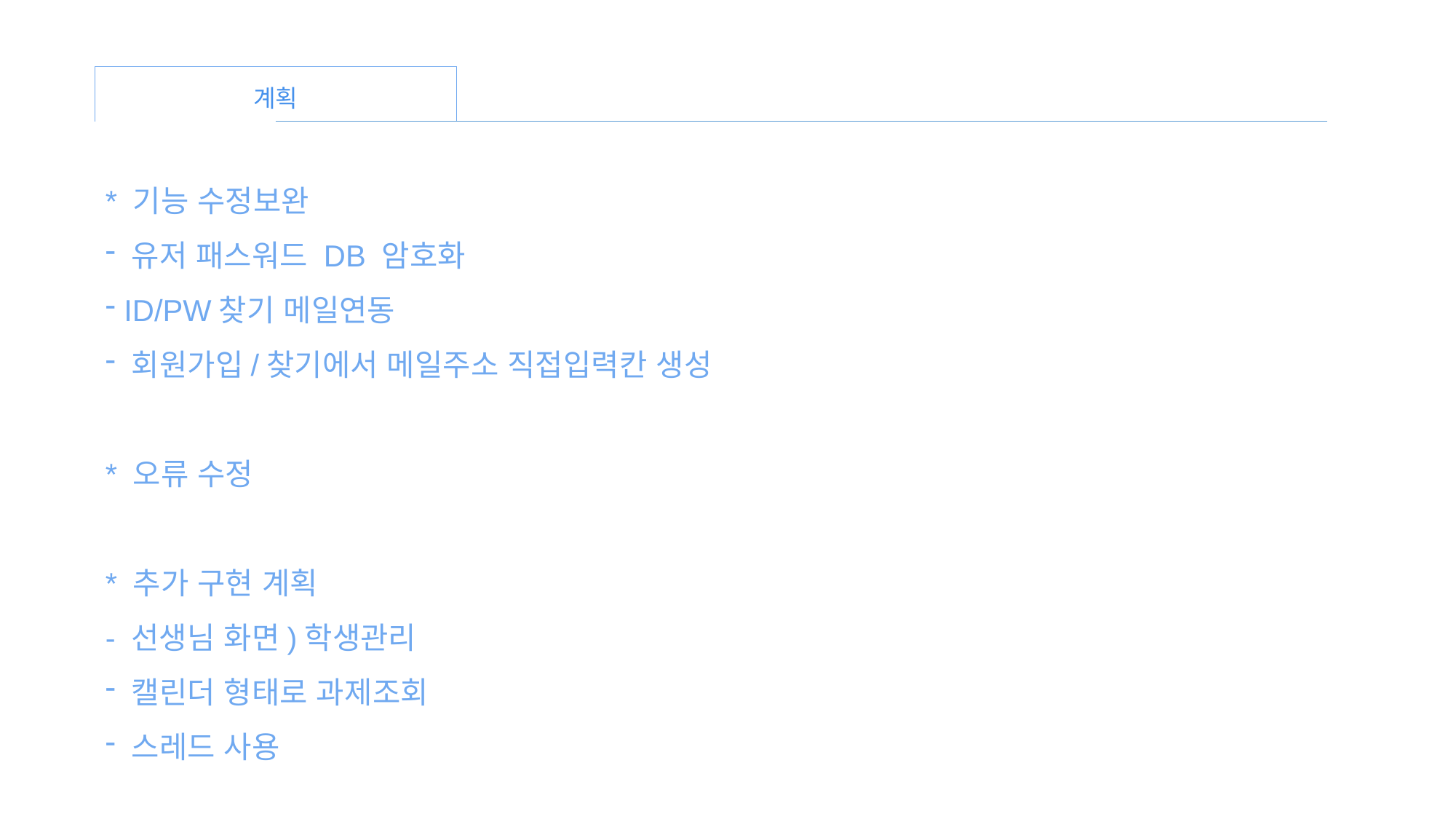

계획
* 기능 수정보완
 유저 패스워드 DB 암호화
 ID/PW찾기 메일연동
 회원가입/찾기에서 메일주소 직접입력칸 생성

* 오류 수정

* 추가 구현 계획
- 선생님 화면)학생관리
 캘린더 형태로 과제조회
 스레드 사용